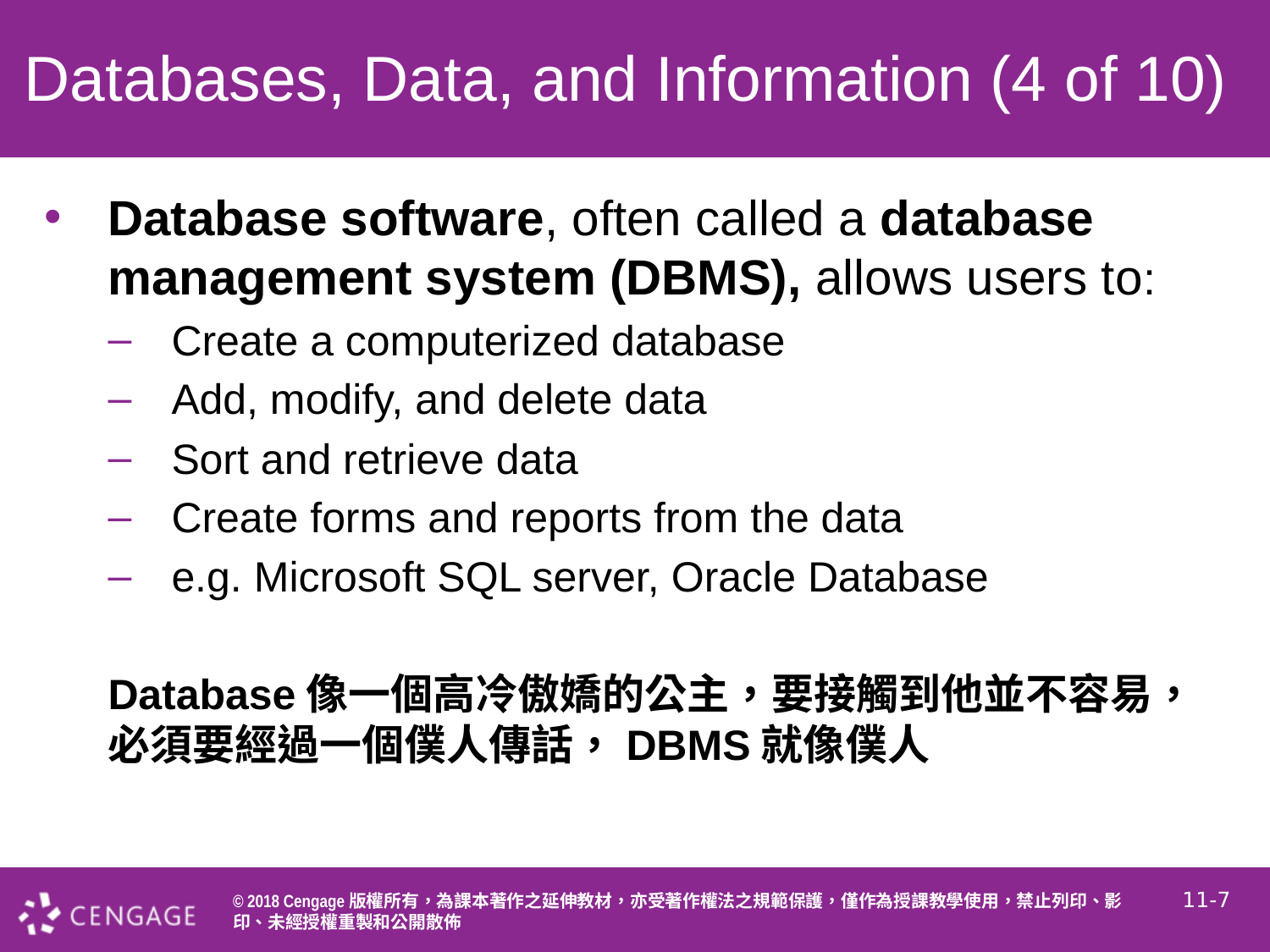

# Databases, Data, and Information (4 of 10)
Database software, often called a database management system (DBMS), allows users to:
Create a computerized database
Add, modify, and delete data
Sort and retrieve data
Create forms and reports from the data
e.g. Microsoft SQL server, Oracle Database
Database像一個高冷傲嬌的公主，要接觸到他並不容易，
必須要經過一個僕人傳話，DBMS就像僕人